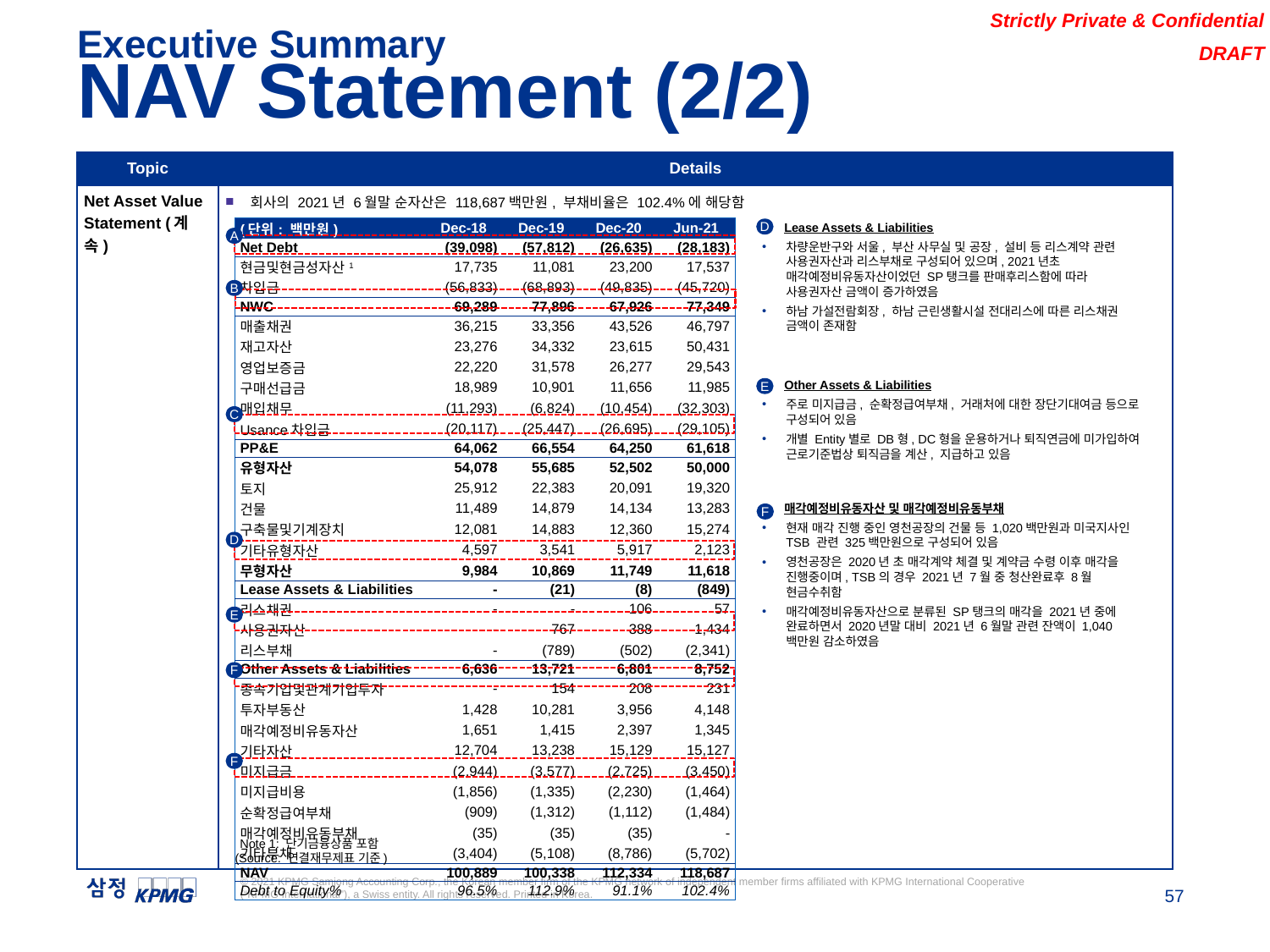

Executive Summary
NAV Statement (2/2)
| Topic | Details |
| --- | --- |
| Net Asset Value Statement (계속) | 회사의 2021년 6월말 순자산은 118,687백만원, 부채비율은 102.4%에 해당함 |
Lease Assets & Liabilities
차량운반구와 서울, 부산 사무실 및 공장, 설비 등 리스계약 관련 사용권자산과 리스부채로 구성되어 있으며, 2021년초 매각예정비유동자산이었던 SP탱크를 판매후리스함에 따라 사용권자산 금액이 증가하였음
하남 가설전람회장, 하남 근린생활시설 전대리스에 따른 리스채권 금액이 존재함

Other Assets & Liabilities
주로 미지급금, 순확정급여부채, 거래처에 대한 장단기대여금 등으로 구성되어 있음
개별 Entity별로 DB형, DC형을 운용하거나 퇴직연금에 미가입하여 근로기준법상 퇴직금을 계산, 지급하고 있음

매각예정비유동자산 및 매각예정비유동부채
현재 매각 진행 중인 영천공장의 건물 등 1,020백만원과 미국지사인 TSB 관련 325백만원으로 구성되어 있음
영천공장은 2020년 초 매각계약 체결 및 계약금 수령 이후 매각을 진행중이며, TSB의 경우 2021년 7월 중 청산완료후 8월 현금수취함
매각예정비유동자산으로 분류된 SP탱크의 매각을 2021년 중에 완료하면서 2020년말 대비 2021년 6월말 관련 잔액이 1,040백만원 감소하였음

| (단위: 백만원) | Dec-18 | Dec-19 | Dec-20 | Jun-21 |
| --- | --- | --- | --- | --- |
| Net Debt | (39,098) | (57,812) | (26,635) | (28,183) |
| 현금및현금성자산1 | 17,735 | 11,081 | 23,200 | 17,537 |
| 차입금 | (56,833) | (68,893) | (49,835) | (45,720) |
| NWC | 69,289 | 77,896 | 67,926 | 77,349 |
| 매출채권 | 36,215 | 33,356 | 43,526 | 46,797 |
| 재고자산 | 23,276 | 34,332 | 23,615 | 50,431 |
| 영업보증금 | 22,220 | 31,578 | 26,277 | 29,543 |
| 구매선급금 | 18,989 | 10,901 | 11,656 | 11,985 |
| 매입채무 | (11,293) | (6,824) | (10,454) | (32,303) |
| Usance차입금 | (20,117) | (25,447) | (26,695) | (29,105) |
| PP&E | 64,062 | 66,554 | 64,250 | 61,618 |
| 유형자산 | 54,078 | 55,685 | 52,502 | 50,000 |
| 토지 | 25,912 | 22,383 | 20,091 | 19,320 |
| 건물 | 11,489 | 14,879 | 14,134 | 13,283 |
| 구축물및기계장치 | 12,081 | 14,883 | 12,360 | 15,274 |
| 기타유형자산 | 4,597 | 3,541 | 5,917 | 2,123 |
| 무형자산 | 9,984 | 10,869 | 11,749 | 11,618 |
| Lease Assets & Liabilities | - | (21) | (8) | (849) |
| 리스채권 | - | - | 106 | 57 |
| 사용권자산 | - | 767 | 388 | 1,434 |
| 리스부채 | - | (789) | (502) | (2,341) |
| Other Assets & Liabilities | 6,636 | 13,721 | 6,801 | 8,752 |
| 종속기업및관계기업투자 | - | 154 | 208 | 231 |
| 투자부동산 | 1,428 | 10,281 | 3,956 | 4,148 |
| 매각예정비유동자산 | 1,651 | 1,415 | 2,397 | 1,345 |
| 기타자산 | 12,704 | 13,238 | 15,129 | 15,127 |
| 미지급금 | (2,944) | (3,577) | (2,725) | (3,450) |
| 미지급비용 | (1,856) | (1,335) | (2,230) | (1,464) |
| 순확정급여부채 | (909) | (1,312) | (1,112) | (1,484) |
| 매각예정비유동부채 | (35) | (35) | (35) | - |
| 기타부채 | (3,404) | (5,108) | (8,786) | (5,702) |
| NAV | 100,889 | 100,338 | 112,334 | 118,687 |
| Debt to Equity% | 96.5% | 112.9% | 91.1% | 102.4% |
D
A

B

E
C

F
D

E

F

F

Note 1: 단기금융상품 포함
(Source: 연결재무제표 기준)